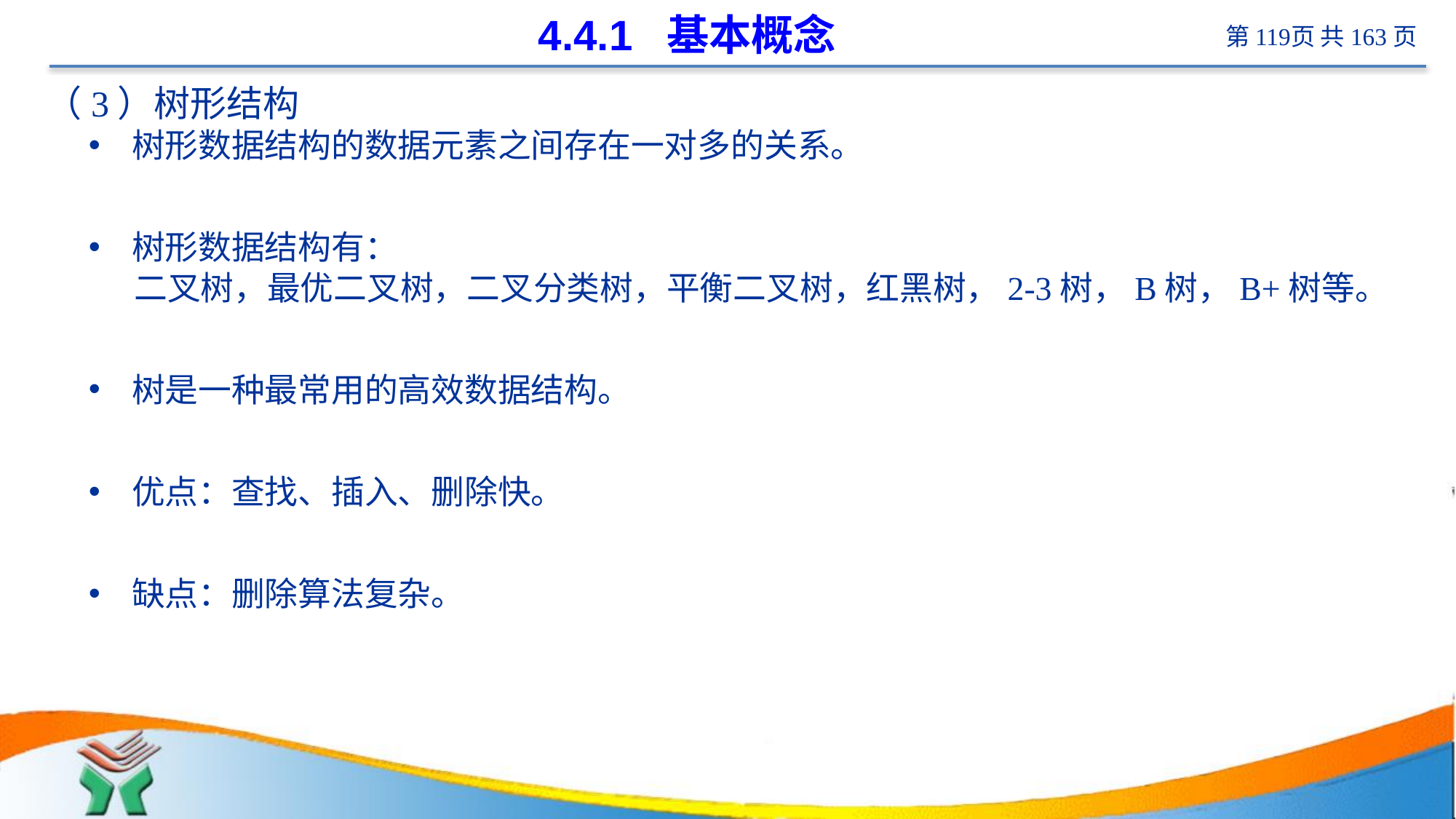

# 4.4.1  基本概念
（3）树形结构
树形数据结构的数据元素之间存在一对多的关系。

树形数据结构有：
     二叉树，最优二叉树，二叉分类树，平衡二叉树，红黑树，2-3树，B树，B+树等。

树是一种最常用的高效数据结构。

优点：查找、插入、删除快。

缺点：删除算法复杂。